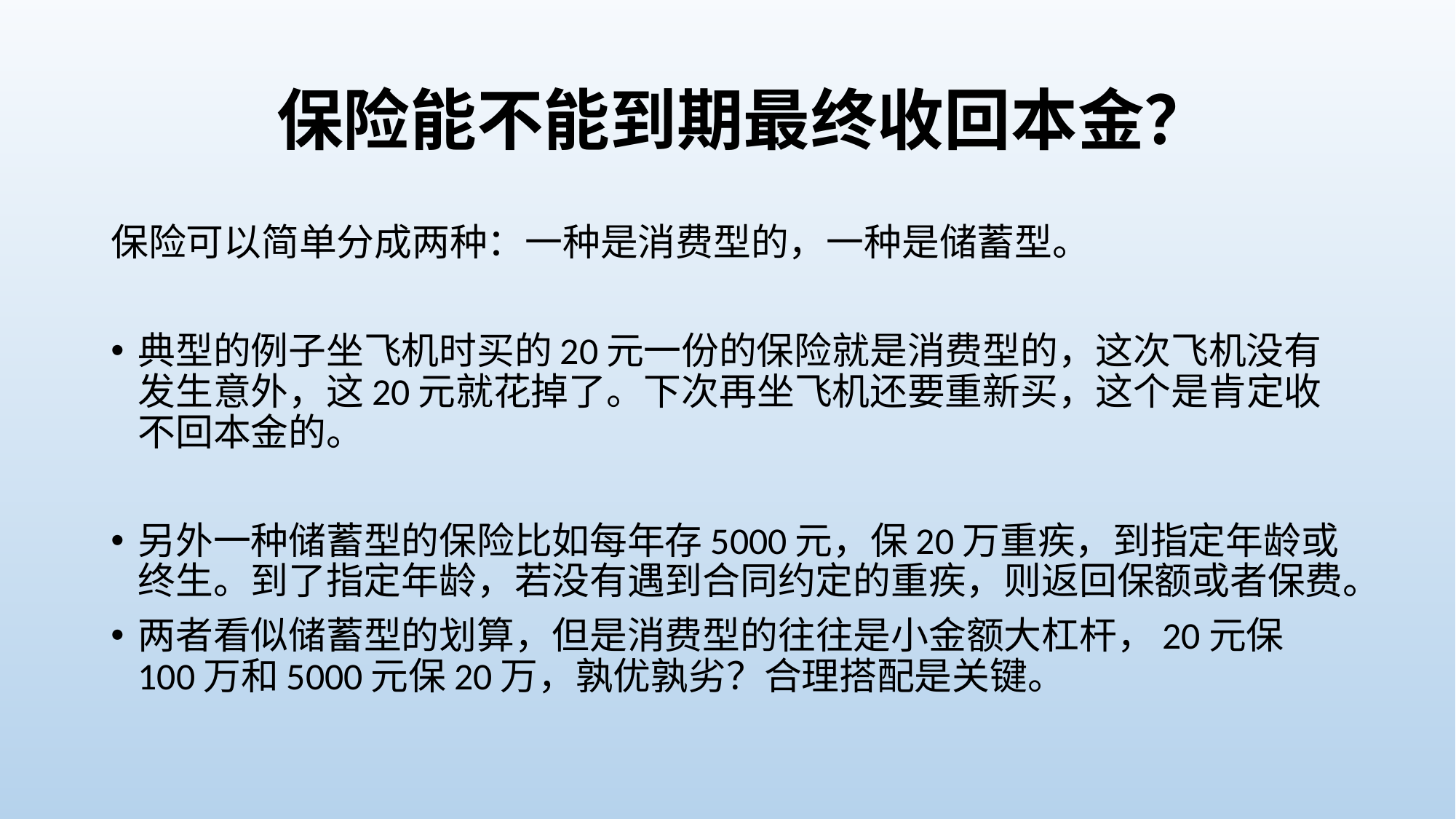

# 保险能不能到期最终收回本金？
保险可以简单分成两种：一种是消费型的，一种是储蓄型。

典型的例子坐飞机时买的20元一份的保险就是消费型的，这次飞机没有发生意外，这20元就花掉了。下次再坐飞机还要重新买，这个是肯定收不回本金的。

另外一种储蓄型的保险比如每年存5000元，保20万重疾，到指定年龄或终生。到了指定年龄，若没有遇到合同约定的重疾，则返回保额或者保费。
两者看似储蓄型的划算，但是消费型的往往是小金额大杠杆，20元保100万和5000元保20万，孰优孰劣？合理搭配是关键。